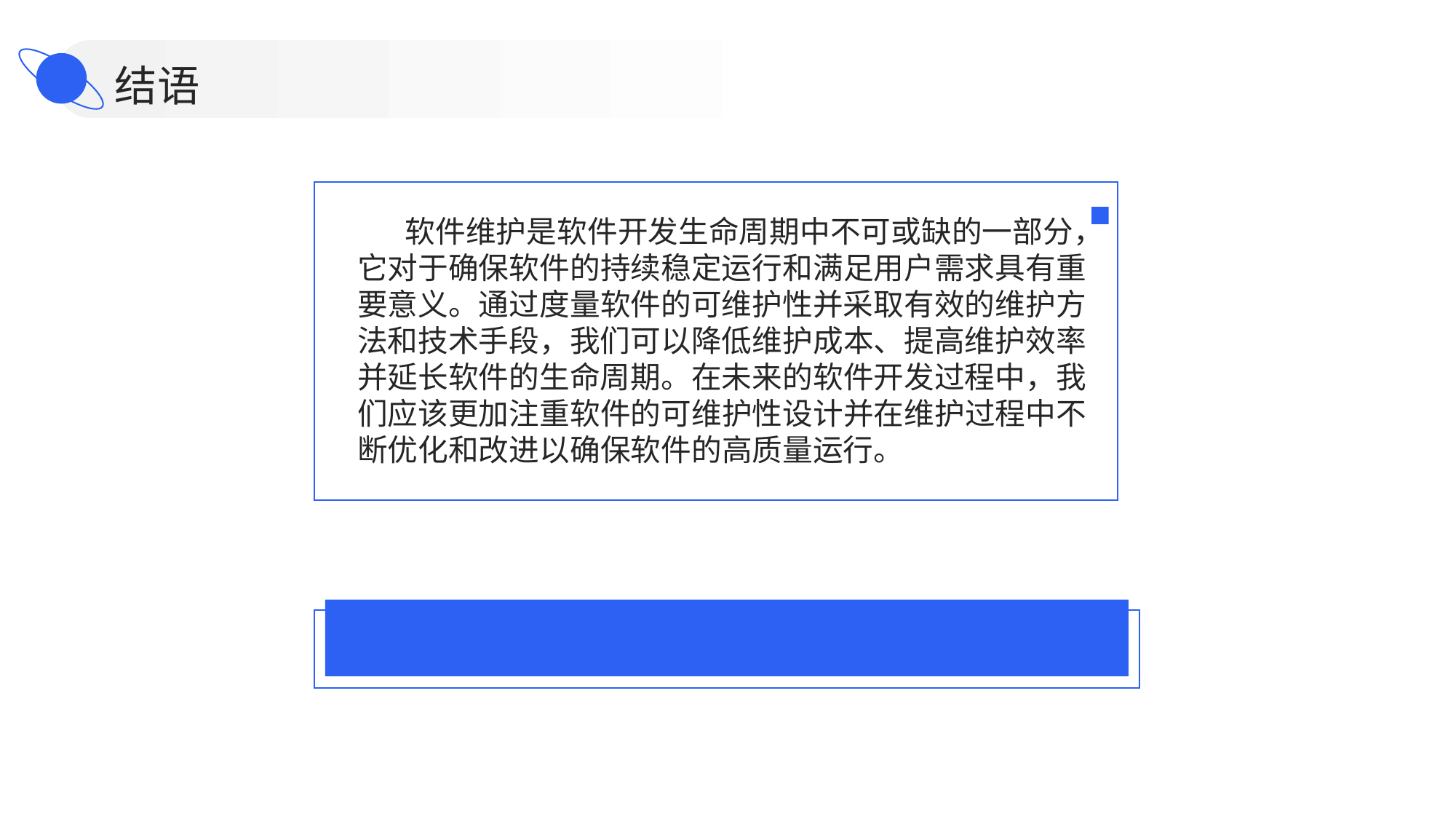

结语

      软件维护是软件开发生命周期中不可或缺的一部分，它对于确保软件的持续稳定运行和满足用户需求具有重要意义。通过度量软件的可维护性并采取有效的维护方法和技术手段，我们可以降低维护成本、提高维护效率并延长软件的生命周期。在未来的软件开发过程中，我们应该更加注重软件的可维护性设计并在维护过程中不断优化和改进以确保软件的高质量运行。